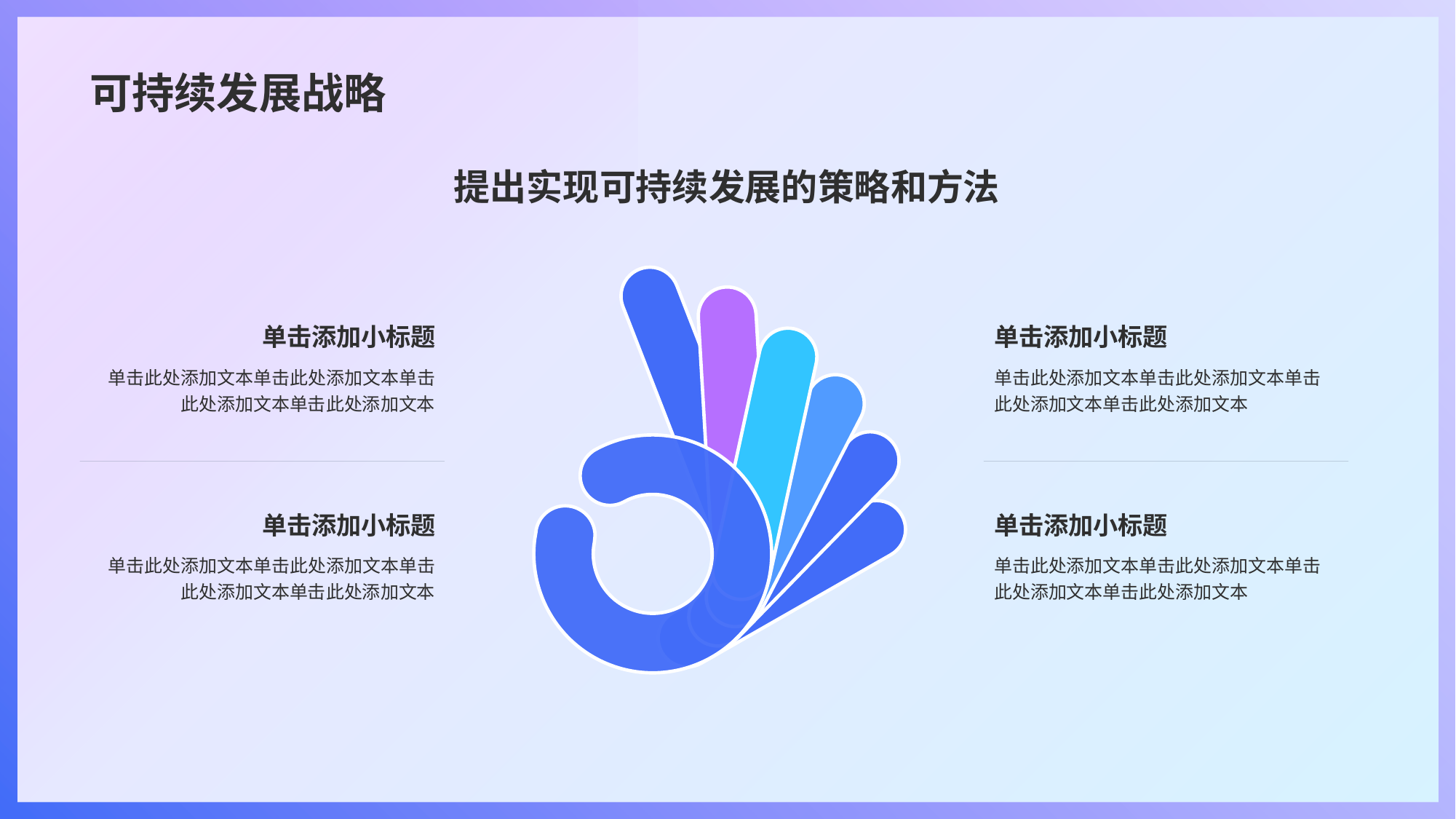

# 可持续发展战略
提出实现可持续发展的策略和方法

单击添加小标题
单击此处添加文本单击此处添加文本单击此处添加文本单击此处添加文本
单击添加小标题
单击此处添加文本单击此处添加文本单击此处添加文本单击此处添加文本
单击添加小标题
单击此处添加文本单击此处添加文本单击此处添加文本单击此处添加文本
单击添加小标题
单击此处添加文本单击此处添加文本单击此处添加文本单击此处添加文本